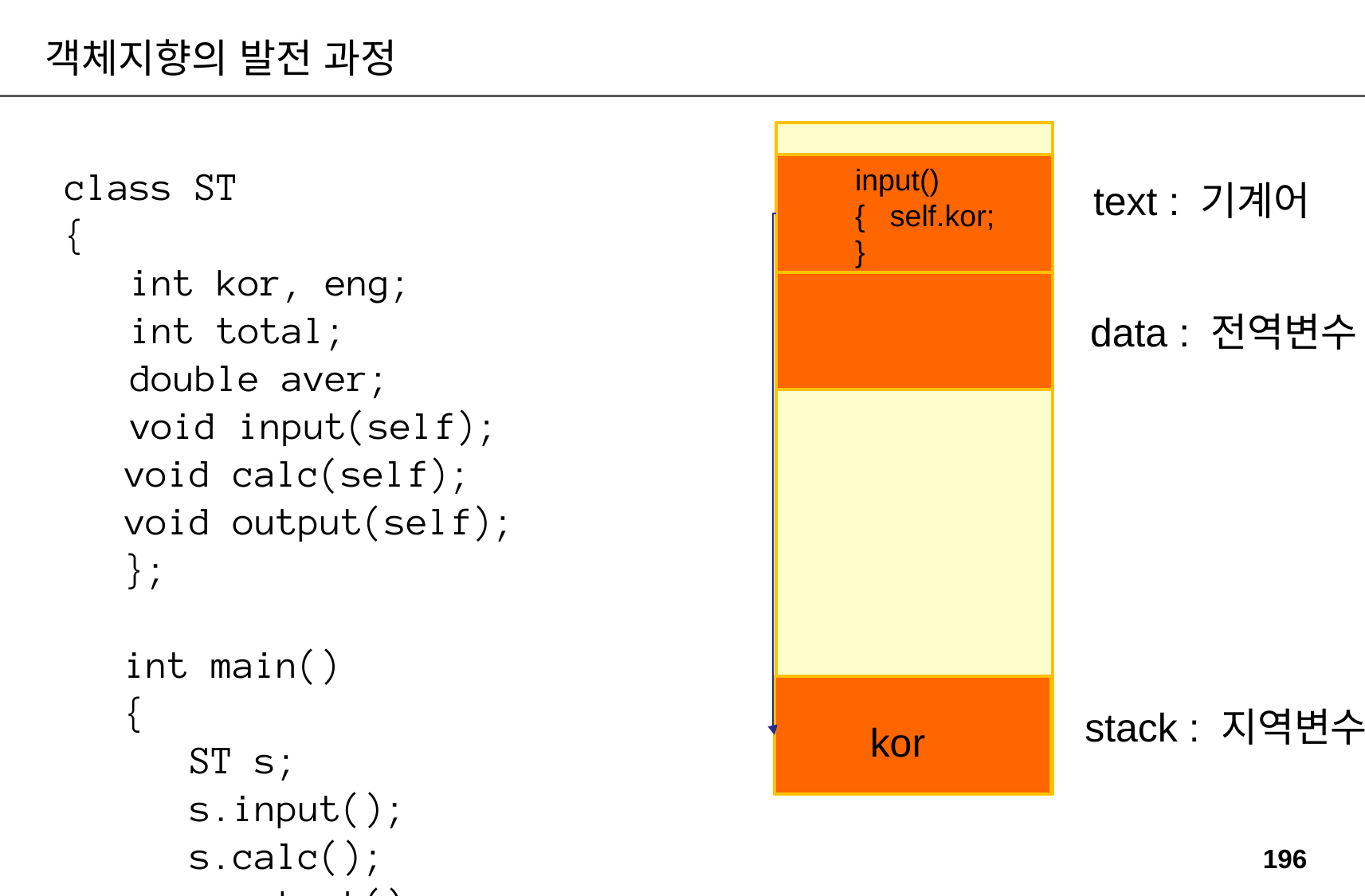

객체지향의 발전 과정

class ST
{
   int kor, eng;
   int total;
   double aver;
   void input(self);
void calc(self);
void output(self);
};

int main()
{
   ST s;
   s.input();
   s.calc();
   s.output();

   return 0;
}
void ST::input()
{
   printf("점수입력:");
   scanf("%d %d ", kor, eng);
}
void ST::calc()
{
   total = kor + eng;
   aver  = total / 2.;
}
void ST::output()
{
   printf("%d, %d, %d, %5.2lf\n",
             kor, eng, total, aver );
}

input()
{   self.kor;
}
text : 기계어

data : 전역변수

stack : 지역변수
kor